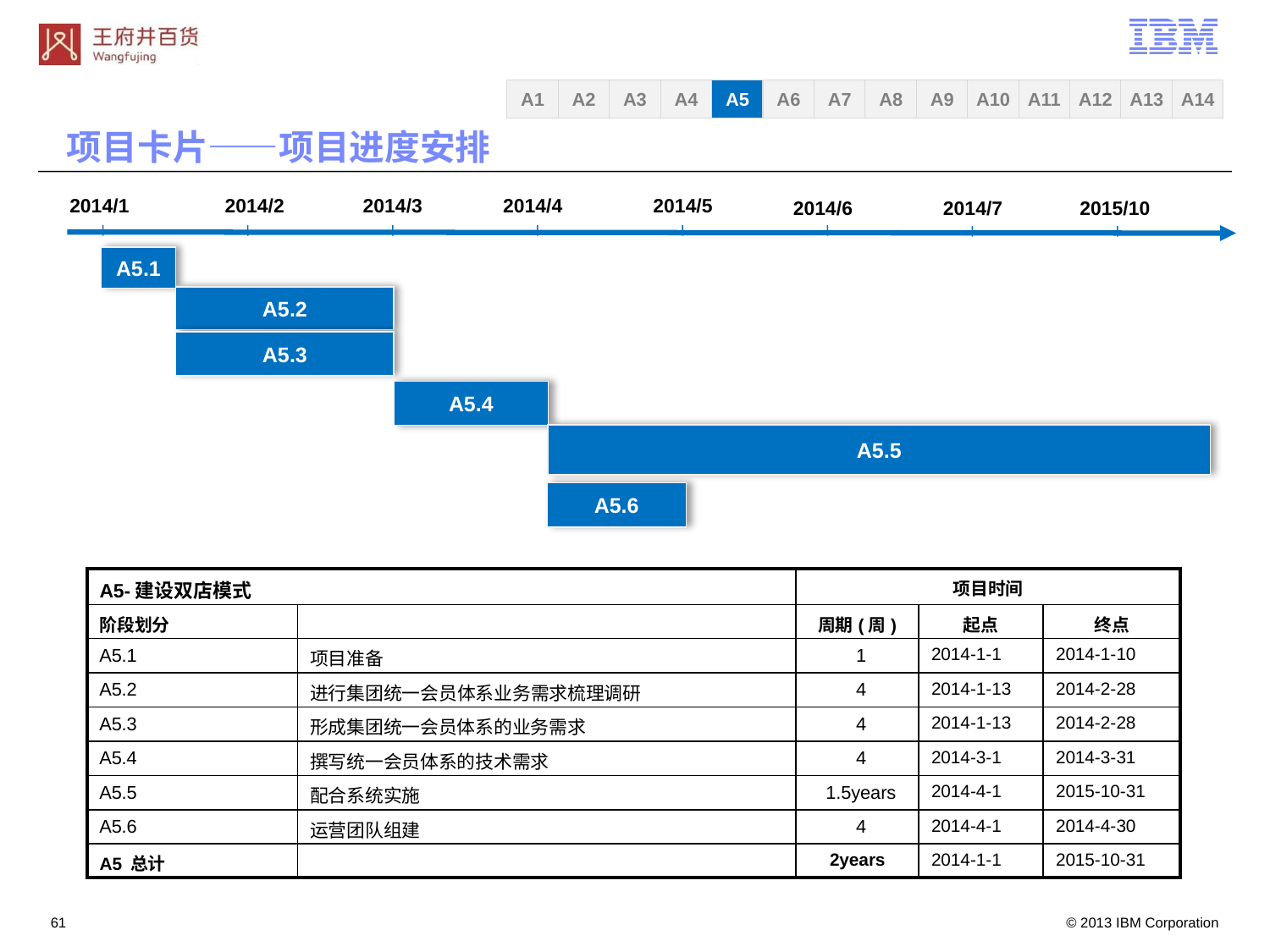

A3
A4
A5
A6
A7
A8
A9
A10
A11
A12
A13
A14
A1
A2
项目卡片——项目进度安排
2014/1
2014/2
2014/3
2014/4
2014/5
2014/6
2014/7
2015/10

A5.1
A5.2
A5.3
A5.4
A5.5
A5.6
| A5-建设双店模式 |  | 项目时间 |  |  |
| --- | --- | --- | --- | --- |
| 阶段划分 |  | 周期(周) | 起点 | 终点 |
| A5.1 | 项目准备 | 1 | 2014-1-1 | 2014-1-10 |
| A5.2 | 进行集团统一会员体系业务需求梳理调研 | 4 | 2014-1-13 | 2014-2-28 |
| A5.3 | 形成集团统一会员体系的业务需求 | 4 | 2014-1-13 | 2014-2-28 |
| A5.4 | 撰写统一会员体系的技术需求 | 4 | 2014-3-1 | 2014-3-31 |
| A5.5 | 配合系统实施 | 1.5years | 2014-4-1 | 2015-10-31 |
| A5.6 | 运营团队组建 | 4 | 2014-4-1 | 2014-4-30 |
| A5 总计 |  | 2years | 2014-1-1 | 2015-10-31 |
61